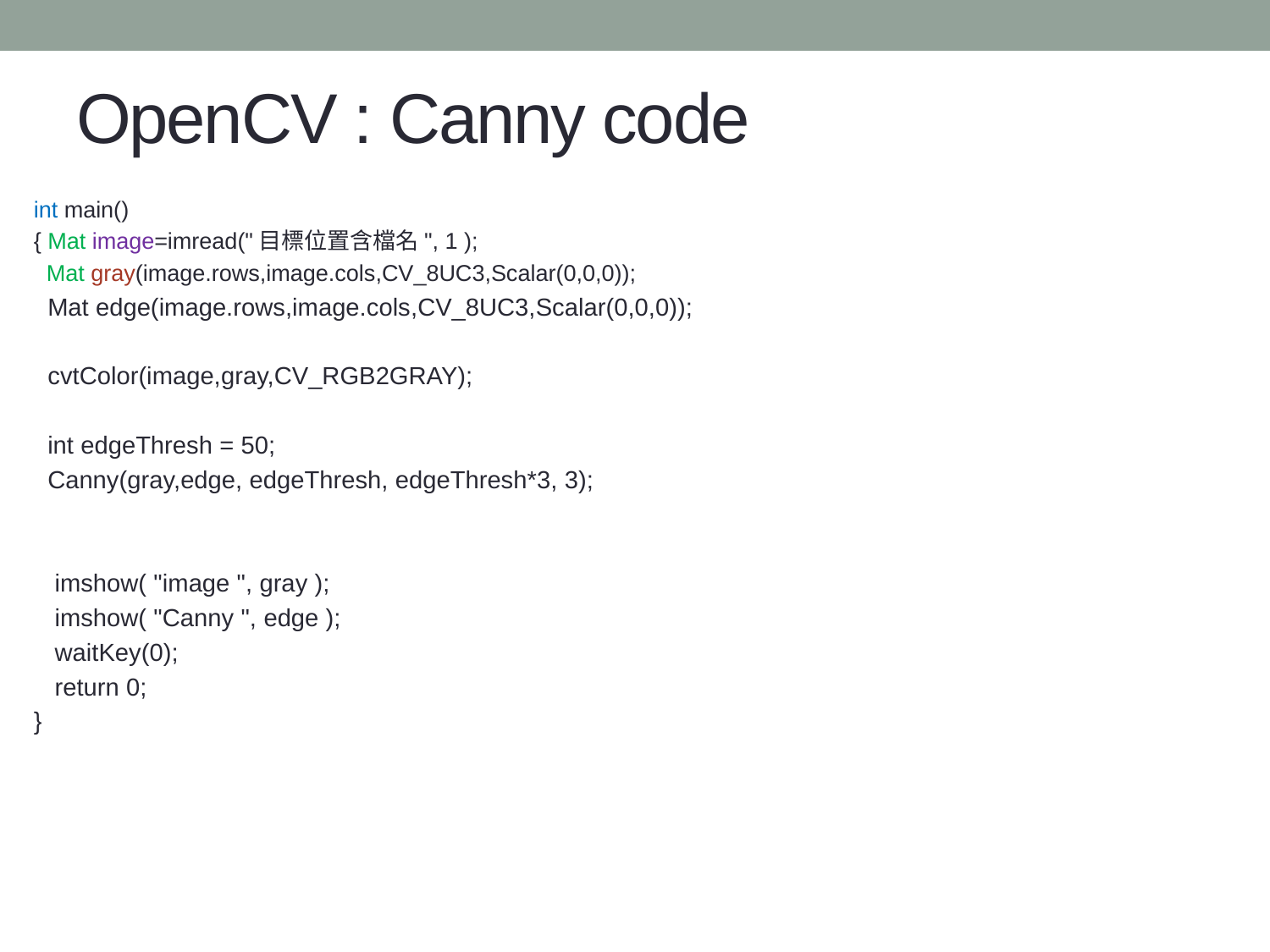

# OpenCV : Canny code

int main()
{ Mat image=imread("目標位置含檔名", 1 );
  Mat gray(image.rows,image.cols,CV_8UC3,Scalar(0,0,0));
  Mat edge(image.rows,image.cols,CV_8UC3,Scalar(0,0,0));

  cvtColor(image,gray,CV_RGB2GRAY);

  int edgeThresh = 50;
  Canny(gray,edge, edgeThresh, edgeThresh*3, 3);

   imshow( "image ", gray );
   imshow( "Canny ", edge );
   waitKey(0);
   return 0;
}